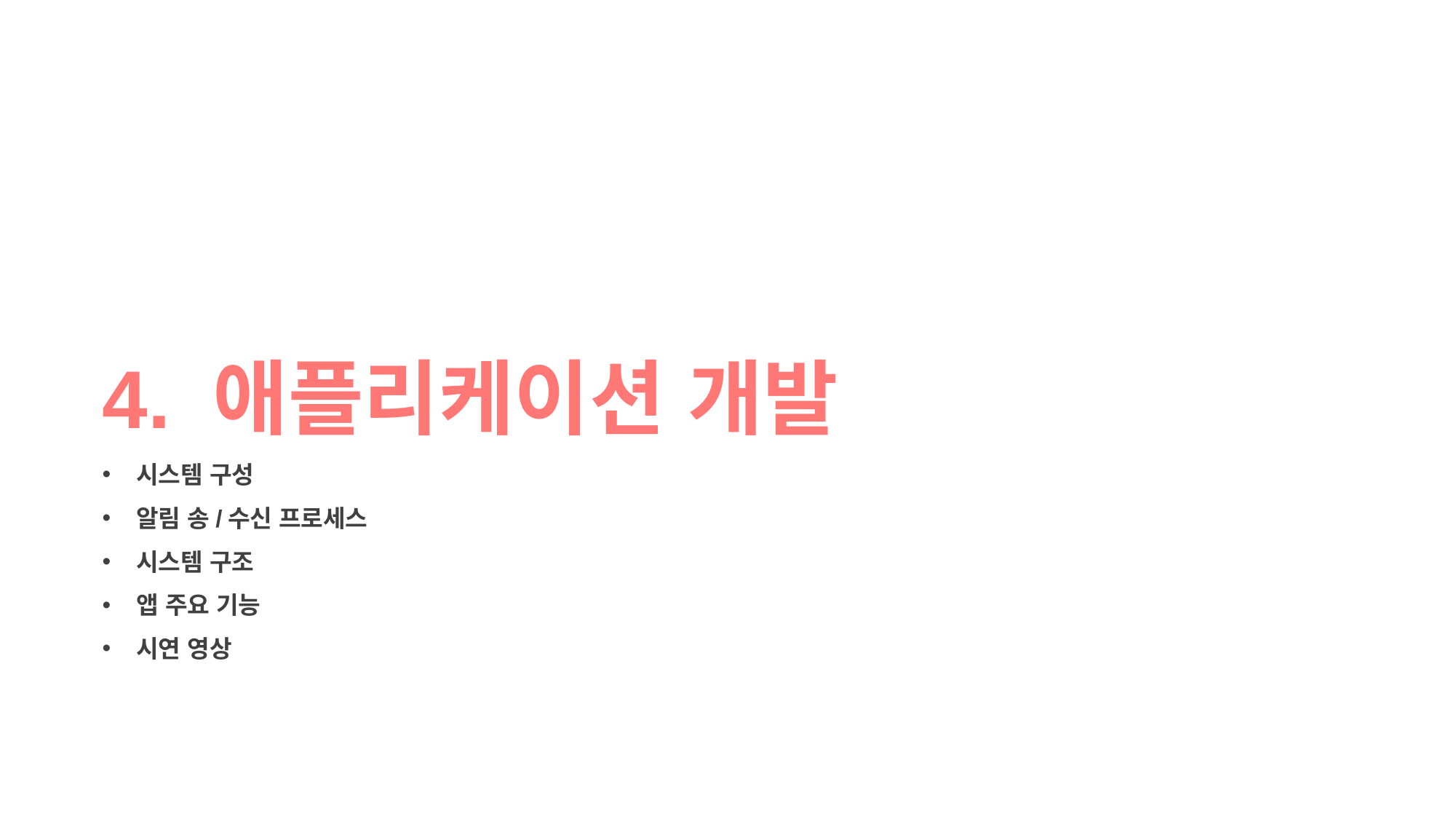

4. 애플리케이션 개발
시스템 구성
알림 송/수신 프로세스
시스템 구조
앱 주요 기능
시연 영상